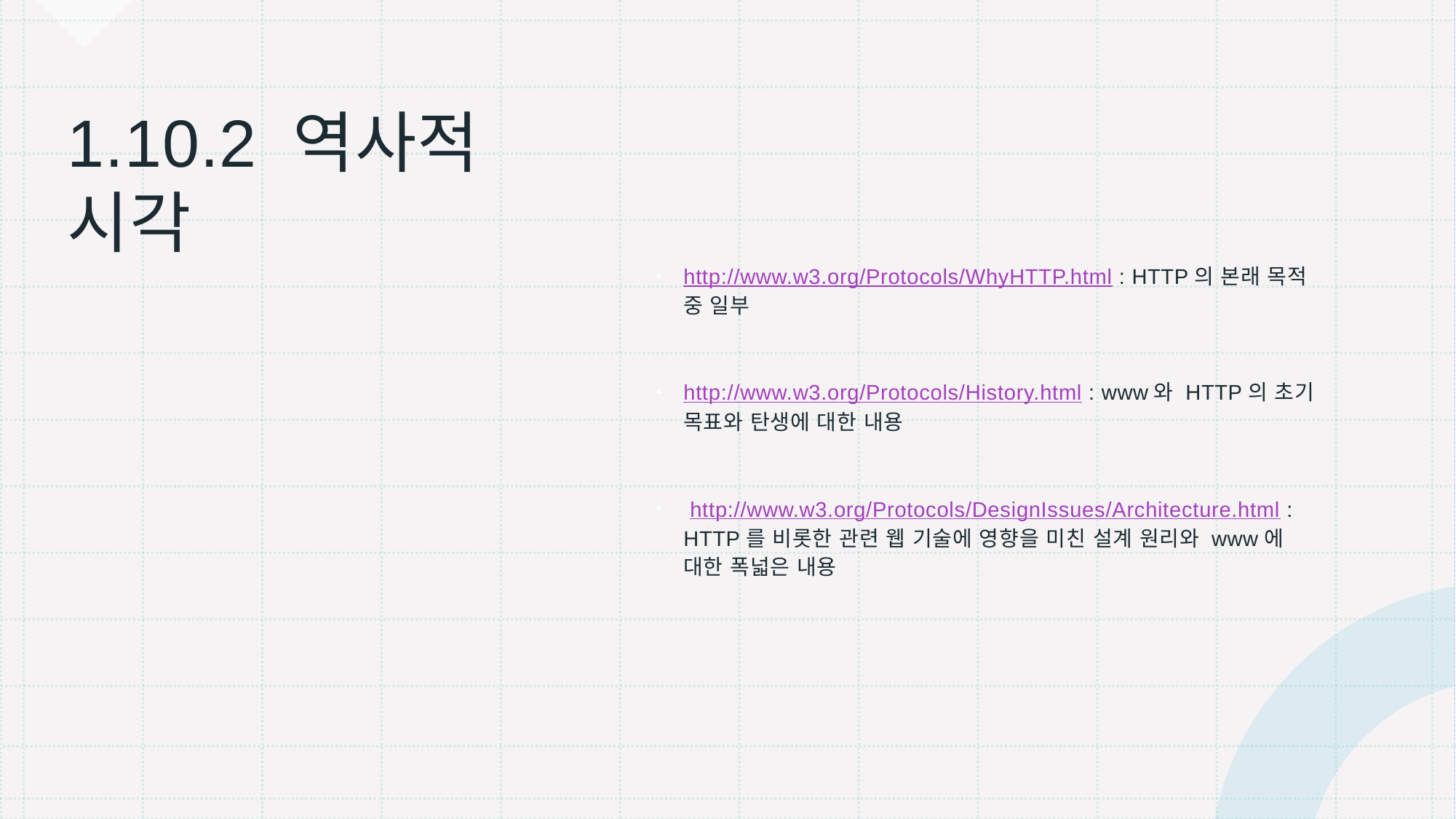

# 1.10.2 역사적 시각
http://www.w3.org/Protocols/WhyHTTP.html : HTTP의 본래 목적 중 일부

http://www.w3.org/Protocols/History.html : www와 HTTP의 초기 목표와 탄생에 대한 내용

 http://www.w3.org/Protocols/DesignIssues/Architecture.html : HTTP를 비롯한 관련 웹 기술에 영향을 미친 설계 원리와 www에 대한 폭넓은 내용